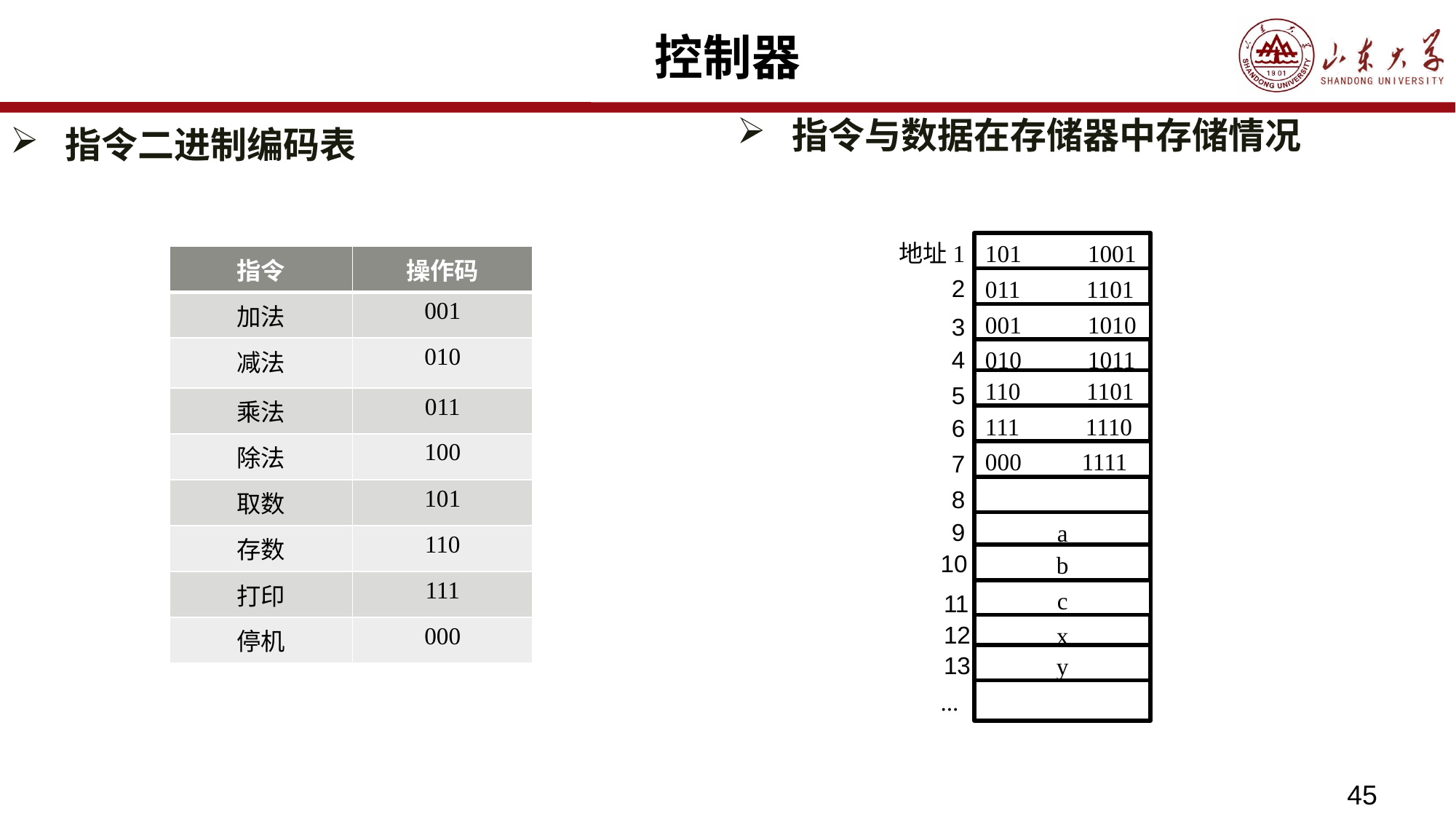

# 控制器
指令与数据在存储器中存储情况

指令二进制编码表

地址1
101           1001
| 指令 | 操作码 |
| --- | --- |
| 加法 | 001 |
| 减法 | 010 |
| 乘法 | 011 |
| 除法 | 100 |
| 取数 | 101 |
| 存数 | 110 |
| 打印 | 111 |
| 停机 | 000 |
2
011           1101
001           1010
3
4
010           1011
110           1101
5
111           1110
6
000          1111
7

8
9
a
10
b
c
11
12
x
13
y

...
45